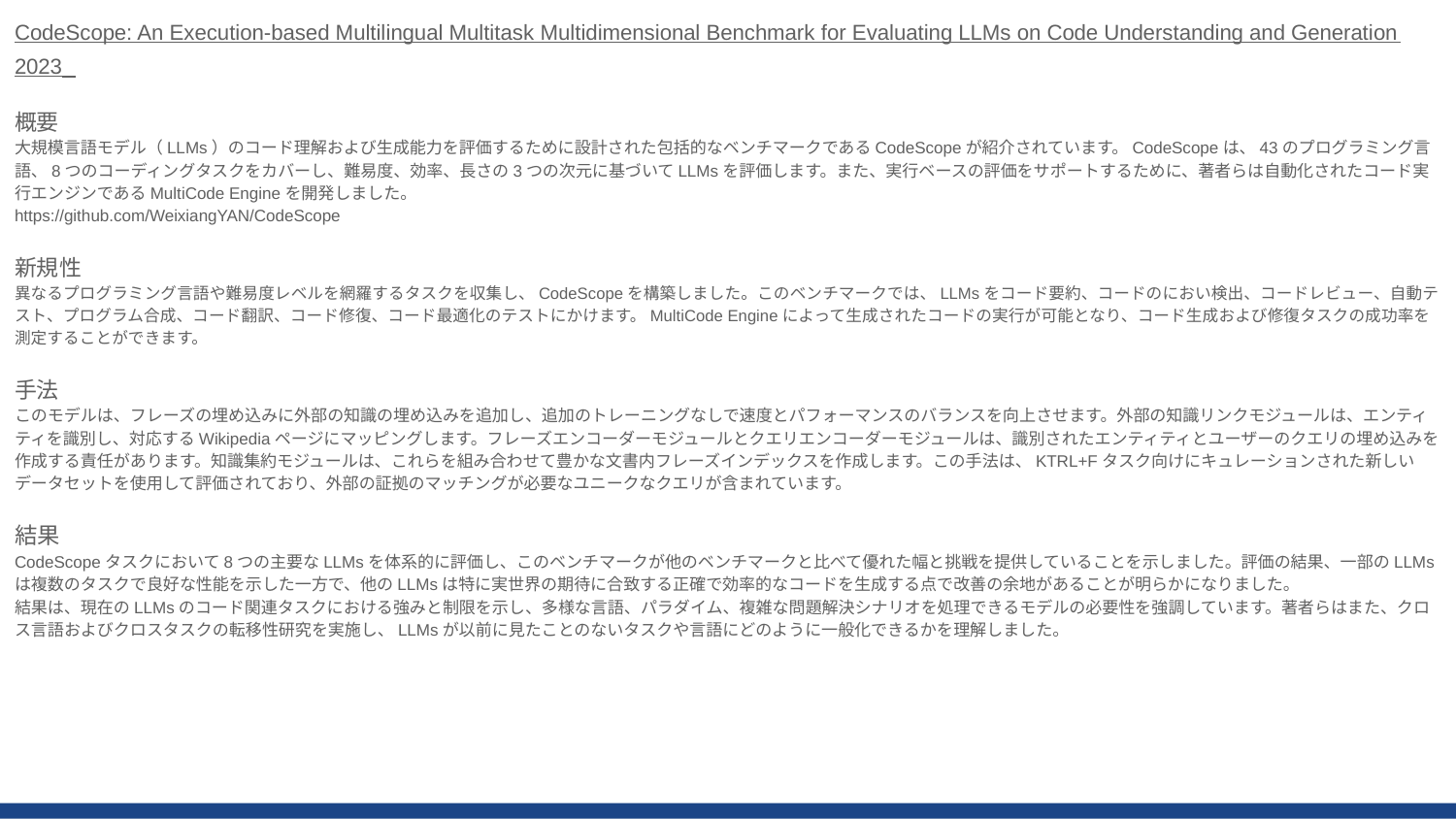

CodeScope: An Execution-based Multilingual Multitask Multidimensional Benchmark for Evaluating LLMs on Code Understanding and Generation 2023
概要
大規模言語モデル（LLMs）のコード理解および生成能力を評価するために設計された包括的なベンチマークであるCodeScopeが紹介されています。CodeScopeは、43のプログラミング言語、8つのコーディングタスクをカバーし、難易度、効率、長さの3つの次元に基づいてLLMsを評価します。また、実行ベースの評価をサポートするために、著者らは自動化されたコード実行エンジンであるMultiCode Engineを開発しました。
https://github.com/WeixiangYAN/CodeScope
新規性
異なるプログラミング言語や難易度レベルを網羅するタスクを収集し、CodeScopeを構築しました。このベンチマークでは、LLMsをコード要約、コードのにおい検出、コードレビュー、自動テスト、プログラム合成、コード翻訳、コード修復、コード最適化のテストにかけます。MultiCode Engineによって生成されたコードの実行が可能となり、コード生成および修復タスクの成功率を測定することができます。
手法
このモデルは、フレーズの埋め込みに外部の知識の埋め込みを追加し、追加のトレーニングなしで速度とパフォーマンスのバランスを向上させます。外部の知識リンクモジュールは、エンティティを識別し、対応するWikipediaページにマッピングします。フレーズエンコーダーモジュールとクエリエンコーダーモジュールは、識別されたエンティティとユーザーのクエリの埋め込みを作成する責任があります。知識集約モジュールは、これらを組み合わせて豊かな文書内フレーズインデックスを作成します。この手法は、KTRL+Fタスク向けにキュレーションされた新しいデータセットを使用して評価されており、外部の証拠のマッチングが必要なユニークなクエリが含まれています。
結果
CodeScopeタスクにおいて8つの主要なLLMsを体系的に評価し、このベンチマークが他のベンチマークと比べて優れた幅と挑戦を提供していることを示しました。評価の結果、一部のLLMsは複数のタスクで良好な性能を示した一方で、他のLLMsは特に実世界の期待に合致する正確で効率的なコードを生成する点で改善の余地があることが明らかになりました。
結果は、現在のLLMsのコード関連タスクにおける強みと制限を示し、多様な言語、パラダイム、複雑な問題解決シナリオを処理できるモデルの必要性を強調しています。著者らはまた、クロス言語およびクロスタスクの転移性研究を実施し、LLMsが以前に見たことのないタスクや言語にどのように一般化できるかを理解しました。